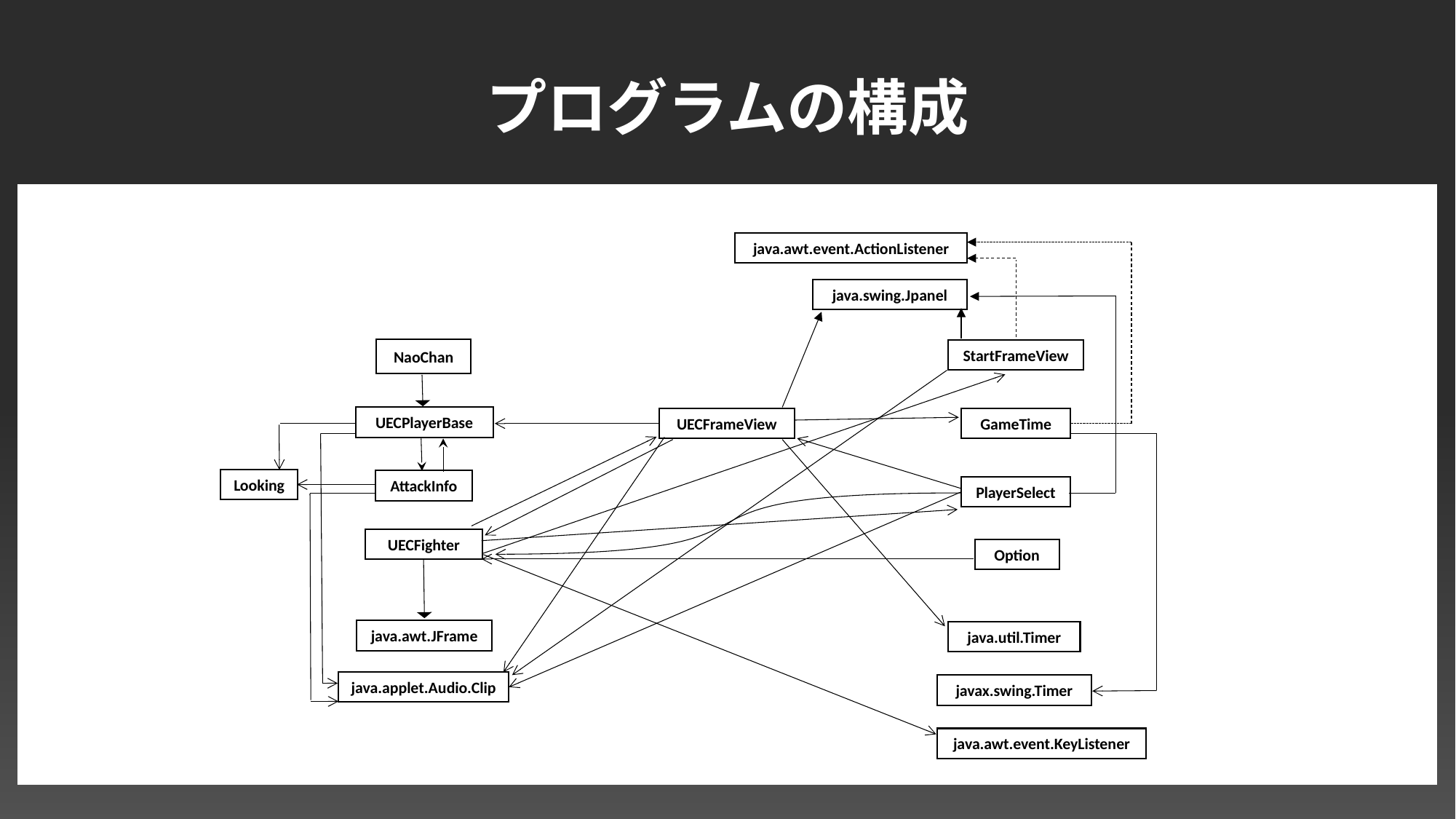

# プログラムの構成

NaoChan
UECPlayerBase
Looking
AttackInfo
UECFighter
java.awt.JFrame
java.applet.Audio.Clip
java.awt.event.ActionListener
java.swing.Jpanel
StartFrameView
UECFrameView
GameTime
PlayerSelect
Option
java.util.Timer
javax.swing.Timer
java.awt.event.KeyListener